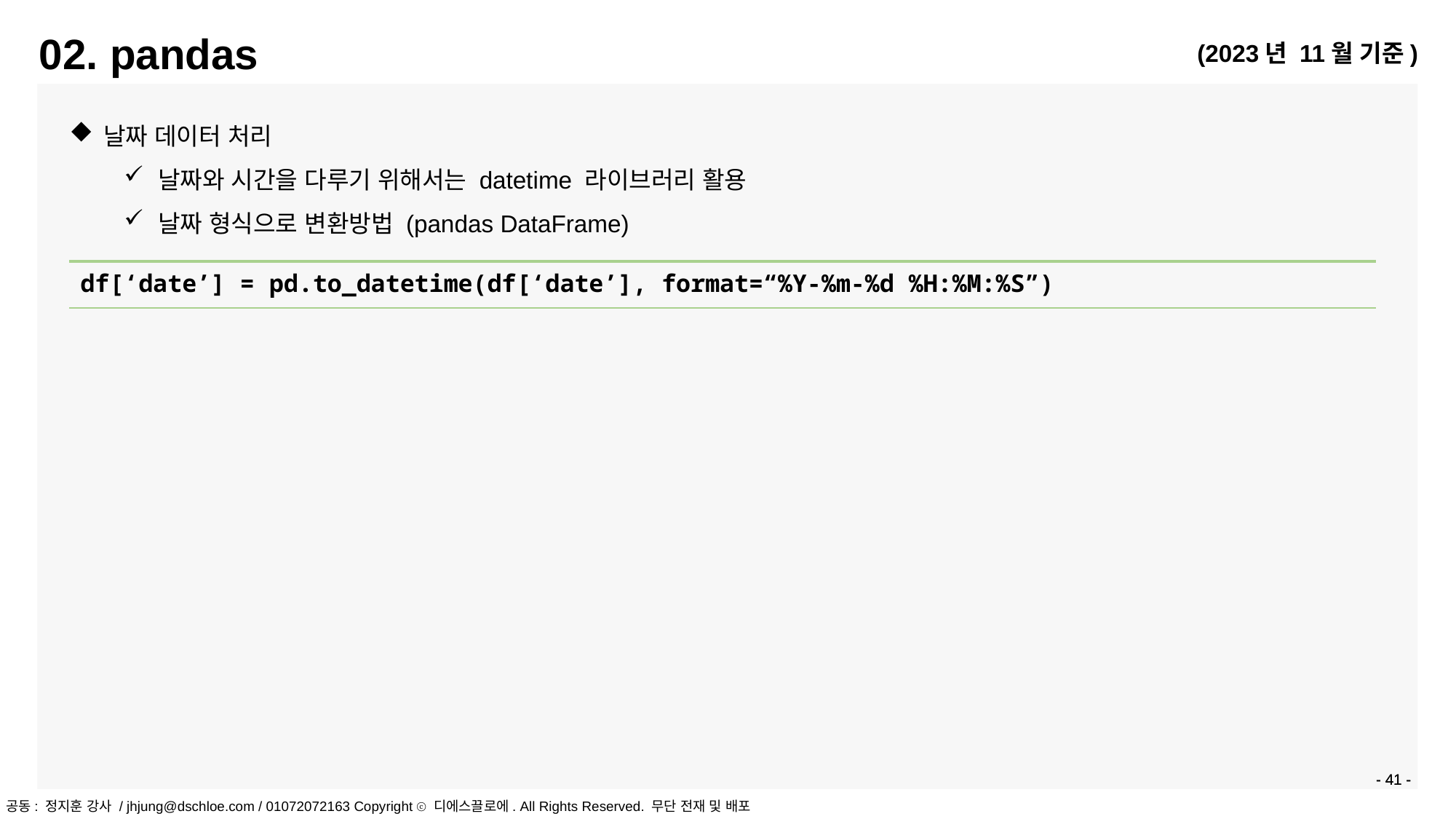

02. pandas
날짜 데이터 처리
날짜와 시간을 다루기 위해서는 datetime 라이브러리 활용
날짜 형식으로 변환방법 (pandas DataFrame)
| df[‘date’] = pd.to\_datetime(df[‘date’], format=“%Y-%m-%d %H:%M:%S”) |
| --- |
- 41 -